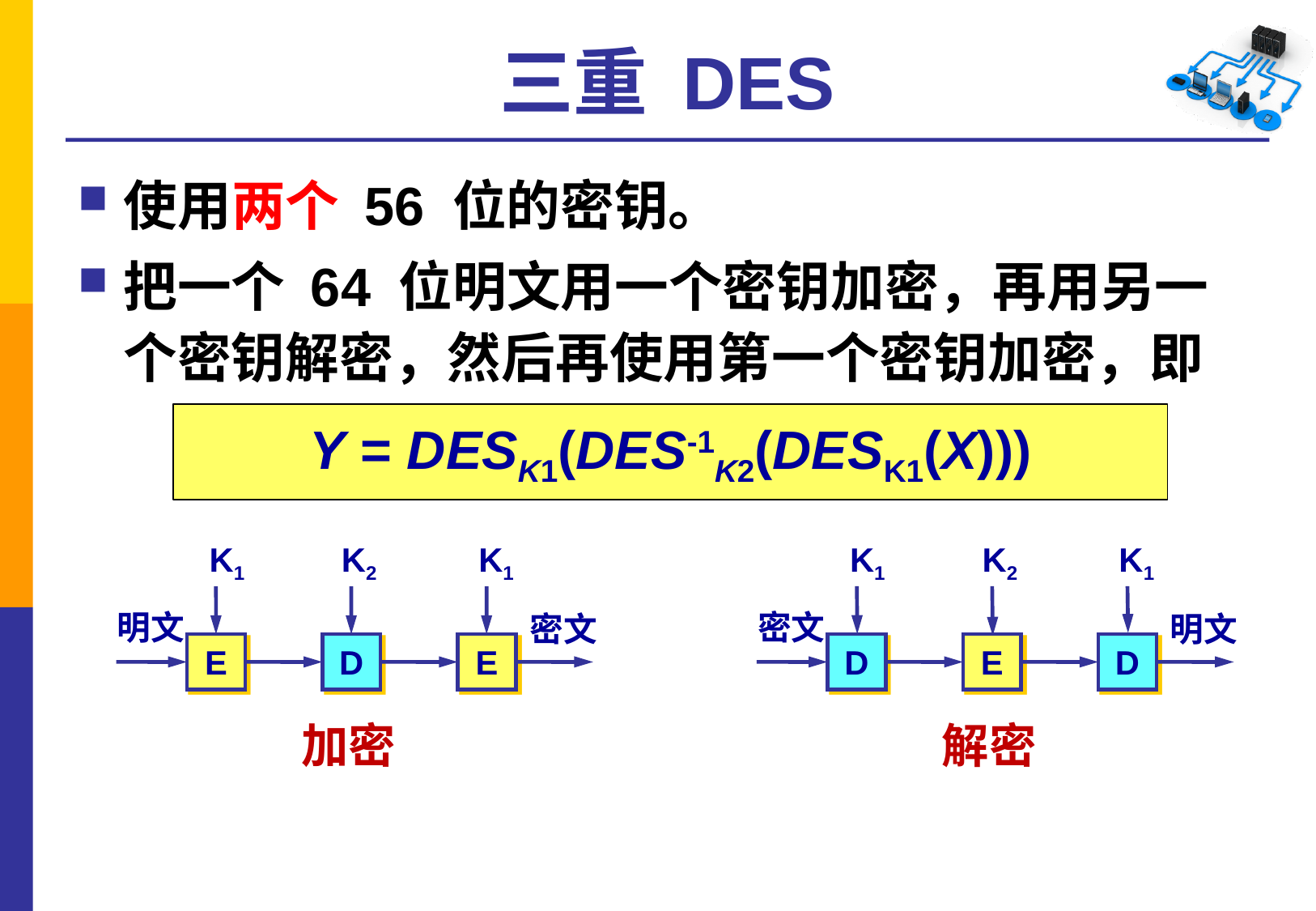

# 三重 DES
使用两个 56 位的密钥。
把一个 64 位明文用一个密钥加密，再用另一个密钥解密，然后再使用第一个密钥加密，即
Y = DESK1(DES-1K2(DESK1(X)))
K1
K2
K1
明文
密文

E
D
E

加密
K1
K2
K1

密文
明文
D
E
D

解密